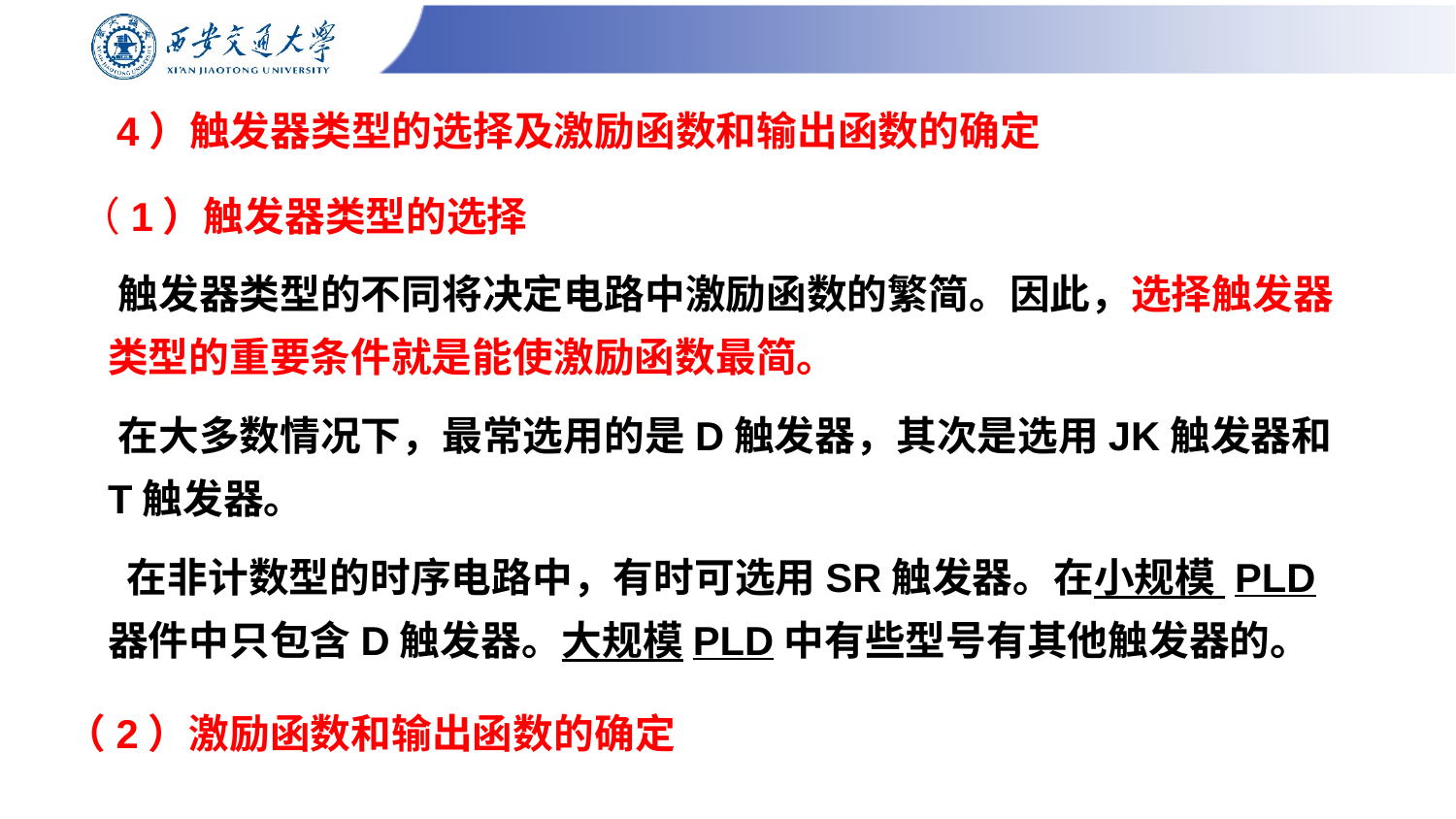

# 4）触发器类型的选择及激励函数和输出函数的确定
（1）触发器类型的选择
   触发器类型的不同将决定电路中激励函数的繁简。因此，选择触发器类型的重要条件就是能使激励函数最简。
   在大多数情况下，最常选用的是D触发器，其次是选用JK触发器和T触发器。
    在非计数型的时序电路中，有时可选用SR触发器。在小规模 PLD器件中只包含D触发器。大规模PLD中有些型号有其他触发器的。
（2）激励函数和输出函数的确定